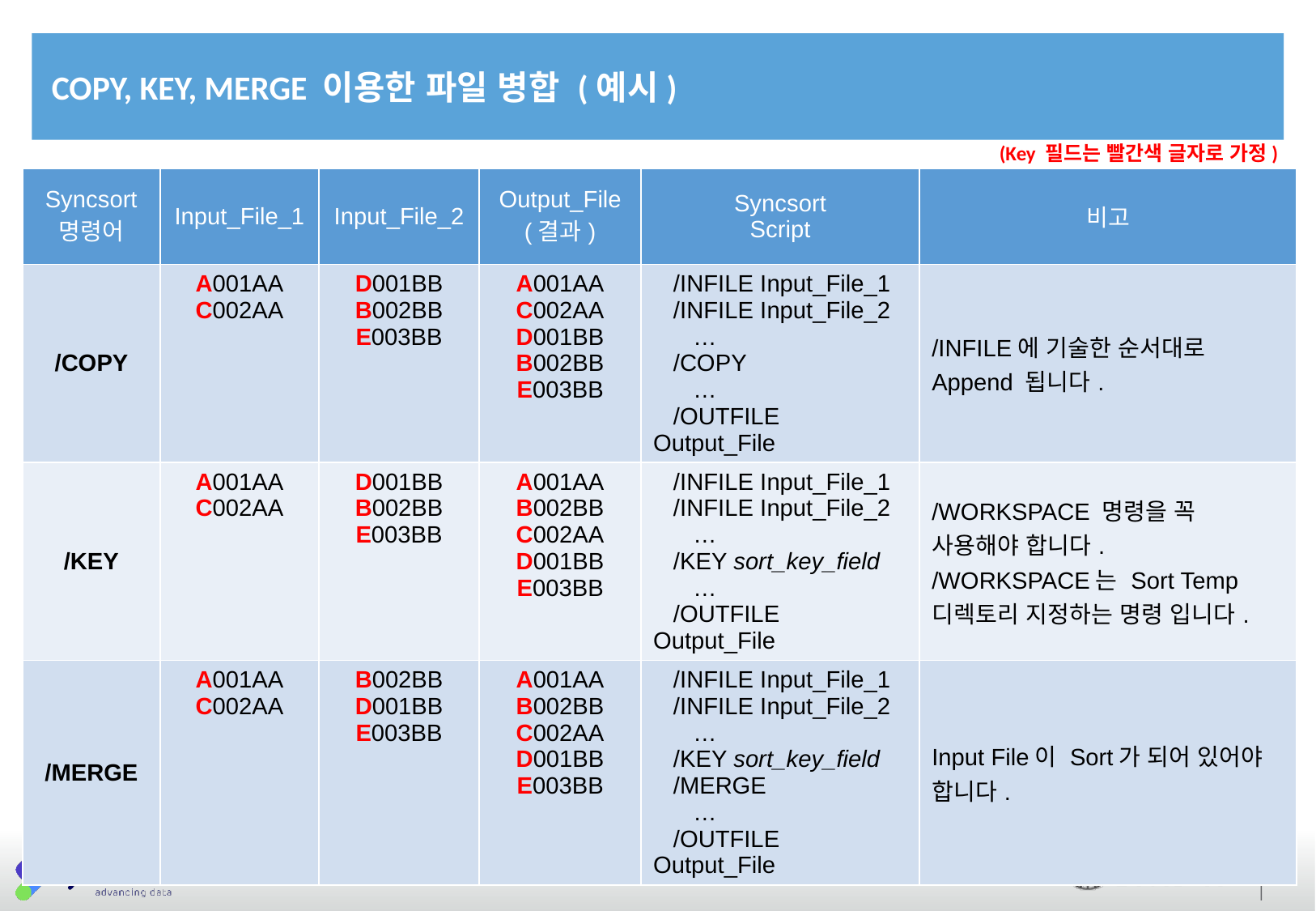

COPY, KEY, MERGE 이용한 파일 병합 (예시)
(Key 필드는 빨간색 글자로 가정)
| Syncsort 명령어 | Input\_File\_1 | Input\_File\_2 | Output\_File (결과) | Syncsort Script | 비고 |
| --- | --- | --- | --- | --- | --- |
| /COPY | A001AA C002AA | D001BB B002BB E003BB | A001AA C002AA D001BB B002BB E003BB | /INFILE Input\_File\_1 /INFILE Input\_File\_2 … /COPY … /OUTFILE Output\_File | /INFILE에 기술한 순서대로 Append 됩니다. |
| /KEY | A001AA C002AA | D001BB B002BB E003BB | A001AA B002BB C002AA D001BB E003BB | /INFILE Input\_File\_1 /INFILE Input\_File\_2 … /KEY sort\_key\_field … /OUTFILE Output\_File | /WORKSPACE 명령을 꼭 사용해야 합니다. /WORKSPACE는 Sort Temp 디렉토리 지정하는 명령 입니다. |
| /MERGE | A001AA C002AA | B002BB D001BB E003BB | A001AA B002BB C002AA D001BB E003BB | /INFILE Input\_File\_1 /INFILE Input\_File\_2 … /KEY sort\_key\_field /MERGE … /OUTFILE Output\_File | Input File이 Sort가 되어 있어야 합니다. |